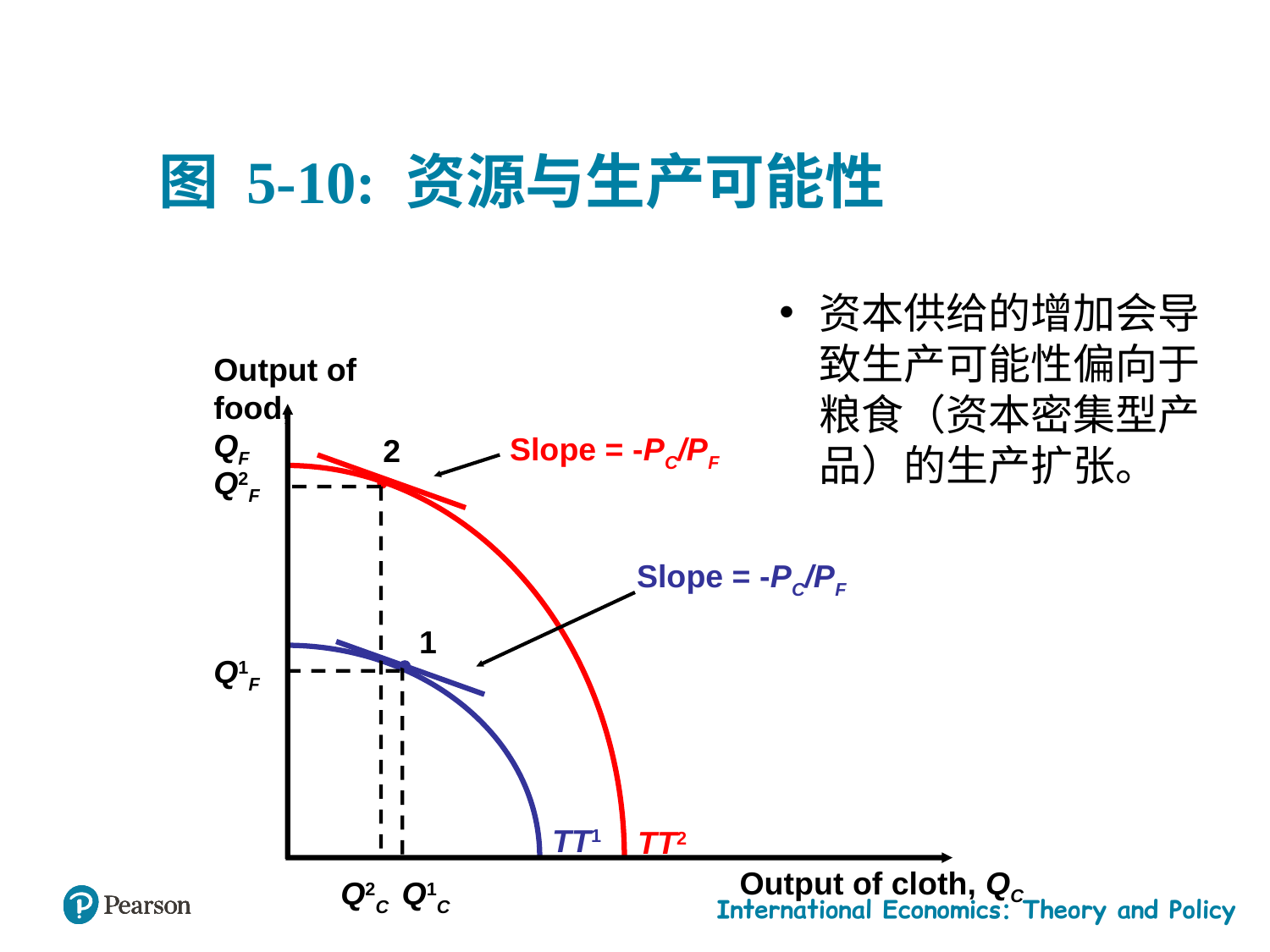

# 图 5-10: 资源与生产可能性

资本供给的增加会导致生产可能性偏向于粮食（资本密集型产品）的生产扩张。
Output of food,
QF

Output of cloth, QC
Slope = -PC/PF

2

Q2F

Q2C

TT2
Slope = -PC/PF

1

Q1F

Q1C

TT1